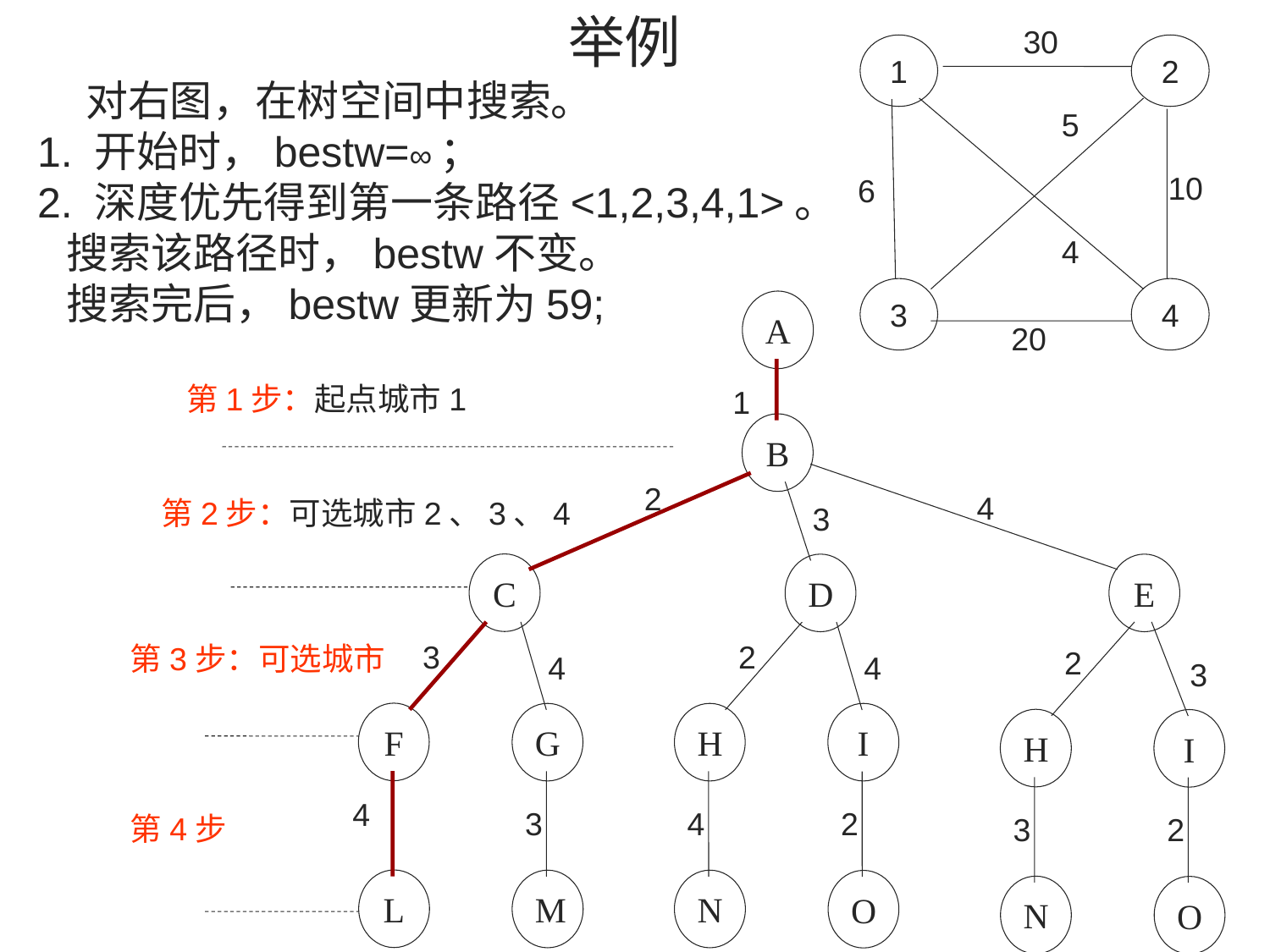

举例
    对右图，在树空间中搜索。
1. 开始时，bestw=∞；
2. 深度优先得到第一条路径<1,2,3,4,1>。
  搜索该路径时，bestw不变。
  搜索完后，bestw更新为59;

30
1
2

5

10
6
4
3
4
20

A

第1步：起点城市1
1
B

2

4
第2步：可选城市2、3、4
3
C
D
E

3
2
第3步：可选城市
2
4
4
3
F
G
H
I
H
I

4
3
4
2
第4步
3
2
L
M
N
O
N
O